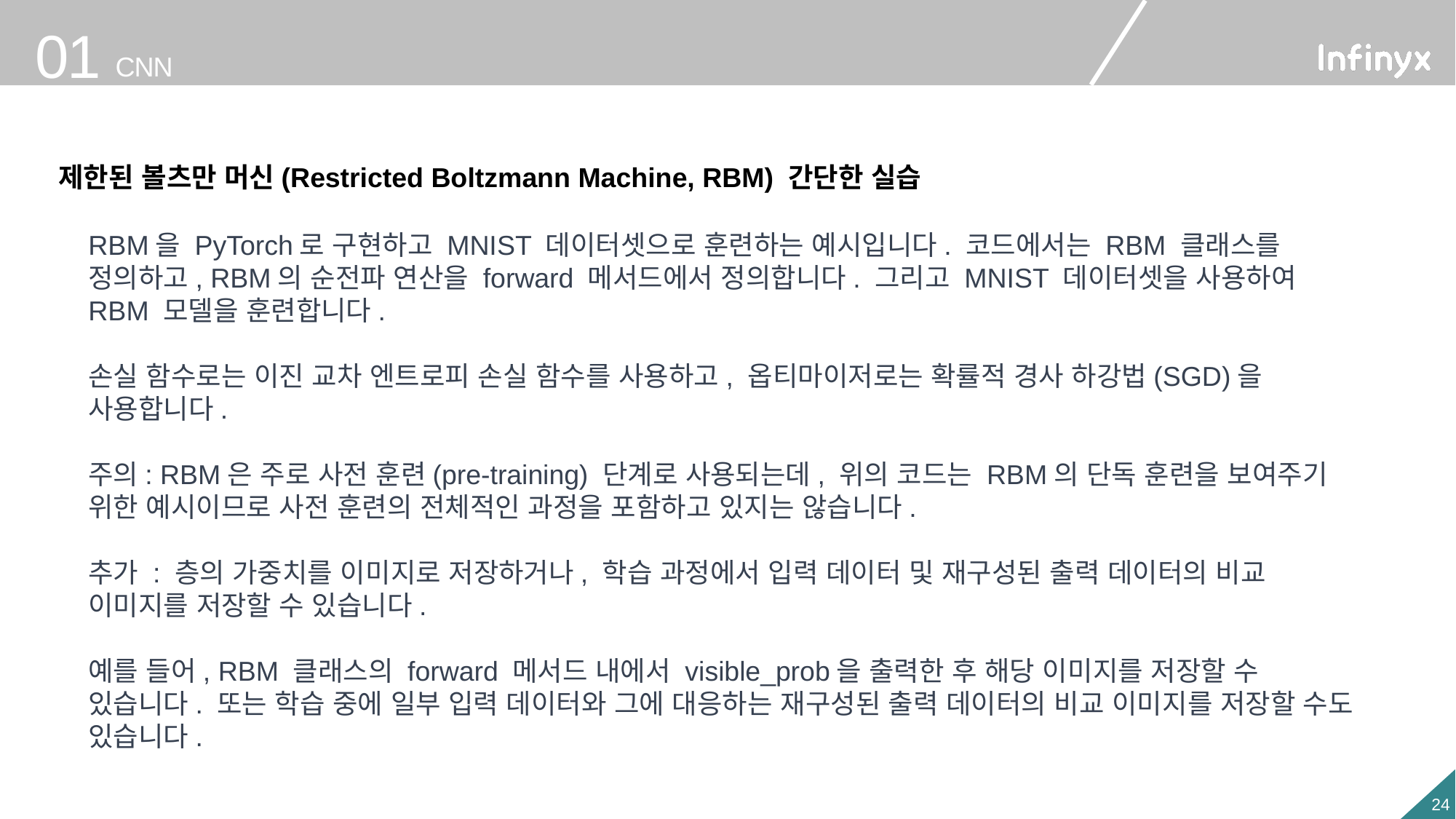

제한된 볼츠만 머신(Restricted Boltzmann Machine, RBM) 간단한 실습
RBM을 PyTorch로 구현하고 MNIST 데이터셋으로 훈련하는 예시입니다. 코드에서는 RBM 클래스를 정의하고, RBM의 순전파 연산을 forward 메서드에서 정의합니다. 그리고 MNIST 데이터셋을 사용하여 RBM 모델을 훈련합니다.

손실 함수로는 이진 교차 엔트로피 손실 함수를 사용하고, 옵티마이저로는 확률적 경사 하강법(SGD)을 사용합니다.

주의: RBM은 주로 사전 훈련(pre-training) 단계로 사용되는데, 위의 코드는 RBM의 단독 훈련을 보여주기 위한 예시이므로 사전 훈련의 전체적인 과정을 포함하고 있지는 않습니다.

추가 : 층의 가중치를 이미지로 저장하거나, 학습 과정에서 입력 데이터 및 재구성된 출력 데이터의 비교 이미지를 저장할 수 있습니다.

예를 들어, RBM 클래스의 forward 메서드 내에서 visible_prob을 출력한 후 해당 이미지를 저장할 수 있습니다. 또는 학습 중에 일부 입력 데이터와 그에 대응하는 재구성된 출력 데이터의 비교 이미지를 저장할 수도 있습니다.